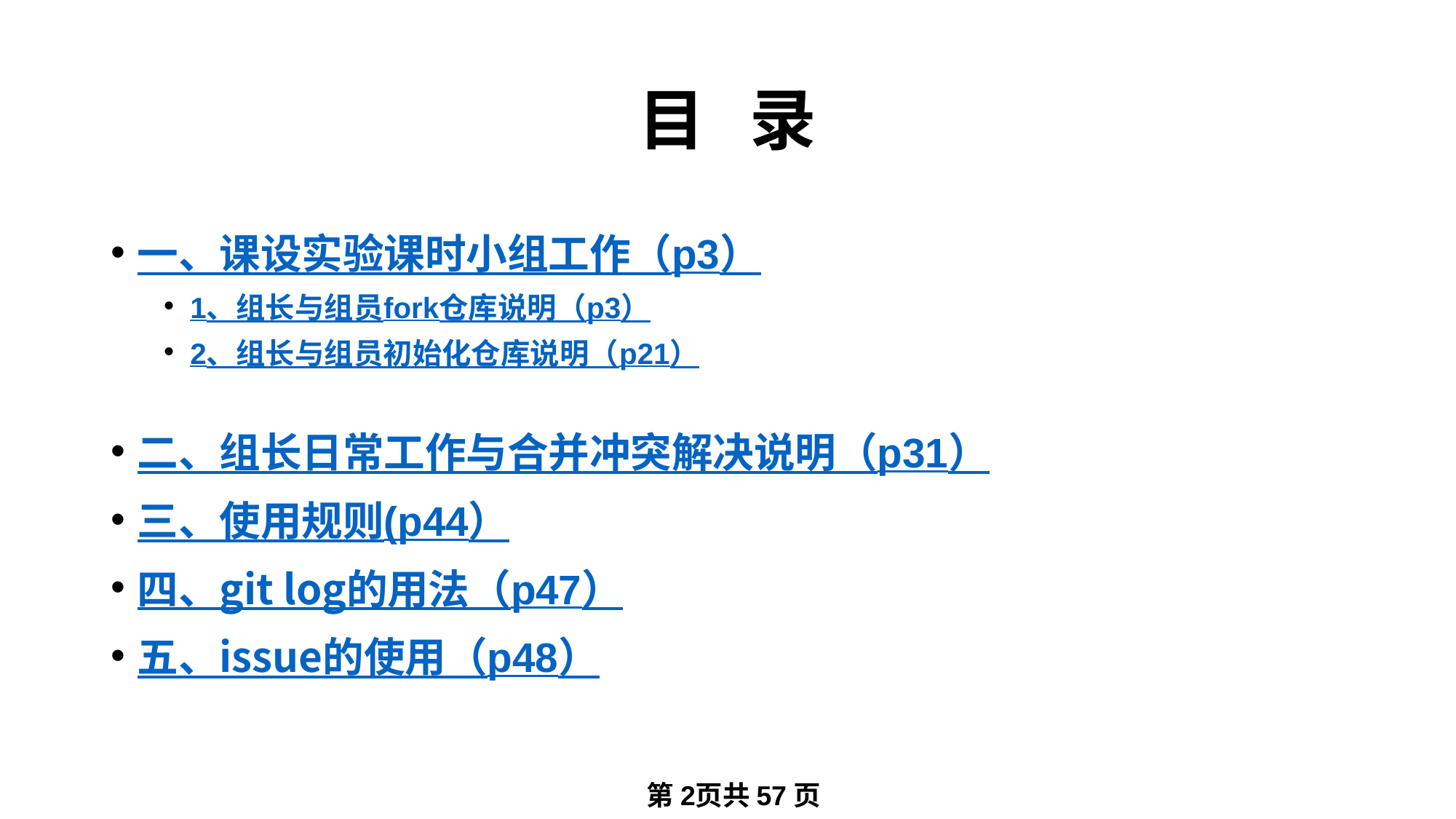

# 目   录

一、课设实验课时小组工作（p3）
1、组长与组员fork仓库说明（p3）
2、组长与组员初始化仓库说明（p21）

二、组长日常工作与合并冲突解决说明（p31）
三、使用规则(p44）
四、git log的用法（p47）
五、issue的使用（p48）

第2页共57页